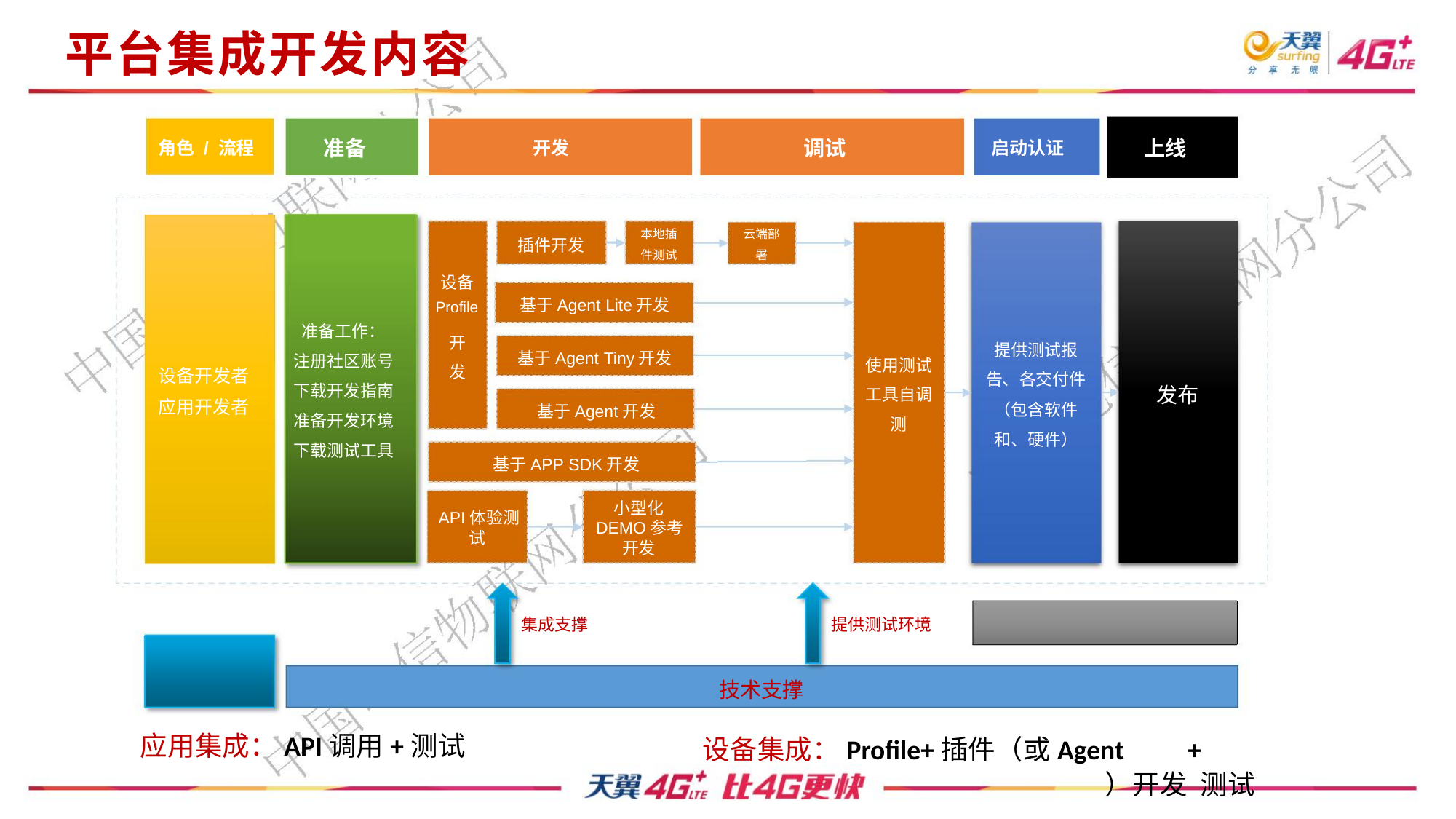

平台集成开发内容
准备
调试
上线
角色 / 流程
开发
启动认证
本地插
件测试
云端部
署
插件开发
设备
基于Agent Lite开发
基于Agent Tiny开发
基于Agent开发
Profile
准备工作：
注册社区账号
下载开发指南
准备开发环境
下载测试工具
开
发
提供测试报
告、各交付件
（包含软件
和、硬件）
使用测试
工具自调
测
设备开发者
应用开发者
发布
基于APP SDK开发
小型化
API体验测
DEMO参考
试
开发
提供测试环境
集成支撑
技术支撑
应用集成：API调用+测试
设备集成：Profile+插件（或Agent
）开发 测试
+